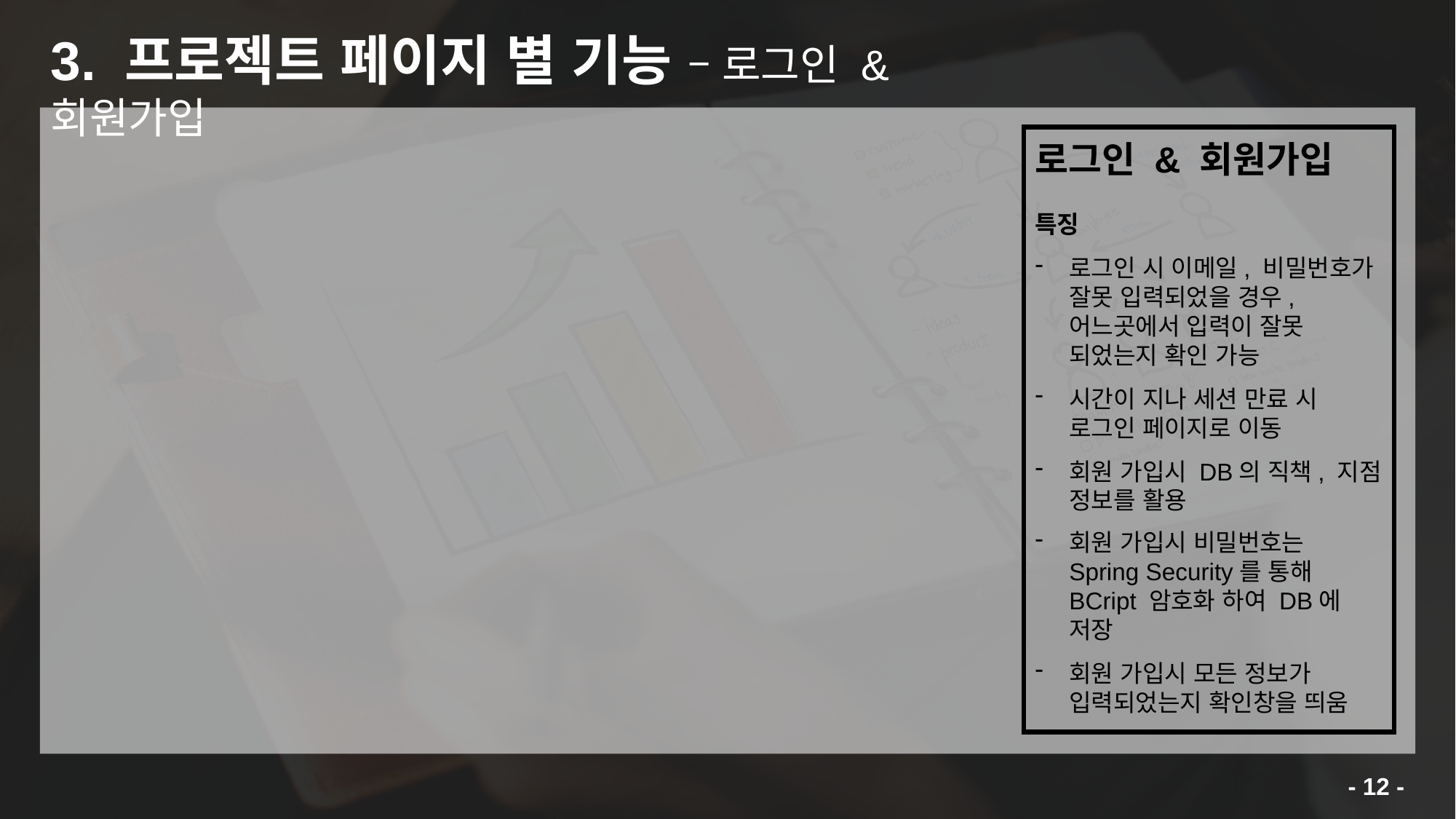

3. 프로젝트 페이지 별 기능 – 로그인 & 회원가입
로그인 & 회원가입

특징

로그인 시 이메일, 비밀번호가 잘못 입력되었을 경우, 어느곳에서 입력이 잘못 되었는지 확인 가능

시간이 지나 세션 만료 시 로그인 페이지로 이동

회원 가입시 DB의 직책, 지점 정보를 활용

회원 가입시 비밀번호는 Spring Security를 통해 BCript 암호화 하여 DB에 저장

회원 가입시 모든 정보가 입력되었는지 확인창을 띄움
12